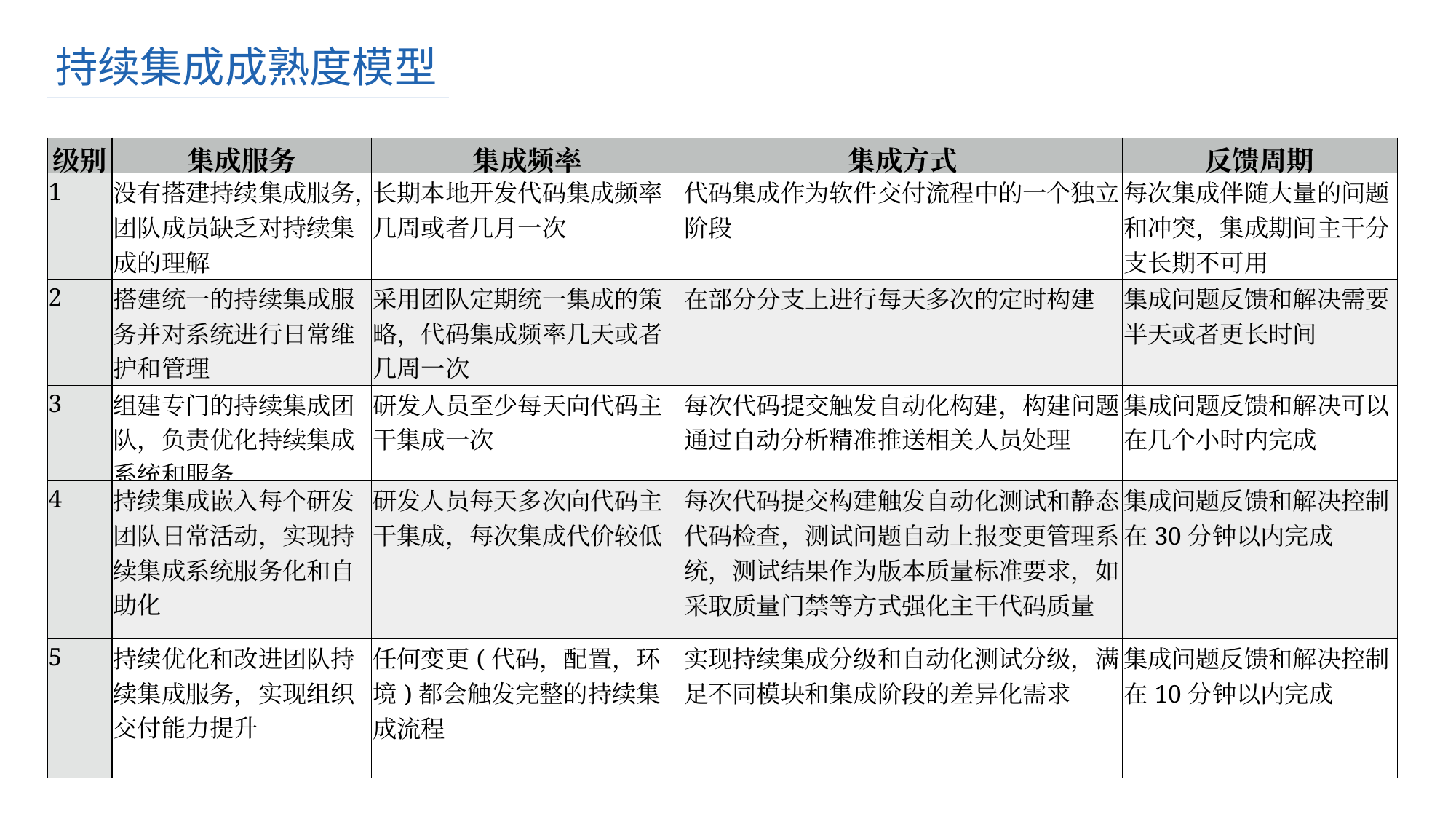

持续集成成熟度模型

| 级别 | 集成服务 | 集成频率 | 集成方式 | 反馈周期 |
| --- | --- | --- | --- | --- |
| 1 | 没有搭建持续集成服务，团队成员缺乏对持续集成的理解 | 长期本地开发代码集成频率几周或者几月一次 | 代码集成作为软件交付流程中的一个独立阶段 | 每次集成伴随大量的问题和冲突，集成期间主干分支长期不可用 |
| 2 | 搭建统一的持续集成服务并对系统进行日常维护和管理 | 采用团队定期统一集成的策略，代码集成频率几天或者几周一次 | 在部分分支上进行每天多次的定时构建 | 集成问题反馈和解决需要半天或者更长时间 |
| 3 | 组建专门的持续集成团队，负责优化持续集成系统和服务 | 研发人员至少每天向代码主干集成一次 | 每次代码提交触发自动化构建，构建问题通过自动分析精准推送相关人员处理 | 集成问题反馈和解决可以在几个小时内完成 |
| 4 | 持续集成嵌入每个研发团队日常活动，实现持续集成系统服务化和自助化 | 研发人员每天多次向代码主干集成，每次集成代价较低 | 每次代码提交构建触发自动化测试和静态代码检查，测试问题自动上报变更管理系统，测试结果作为版本质量标准要求，如:采取质量门禁等方式强化主干代码质量 | 集成问题反馈和解决控制在30分钟以内完成 |
| 5 | 持续优化和改进团队持续集成服务，实现组织交付能力提升 | 任何变更(代码，配置，环境)都会触发完整的持续集成流程 | 实现持续集成分级和自动化测试分级，满足不同模块和集成阶段的差异化需求 | 集成问题反馈和解决控制在10分钟以内完成 |